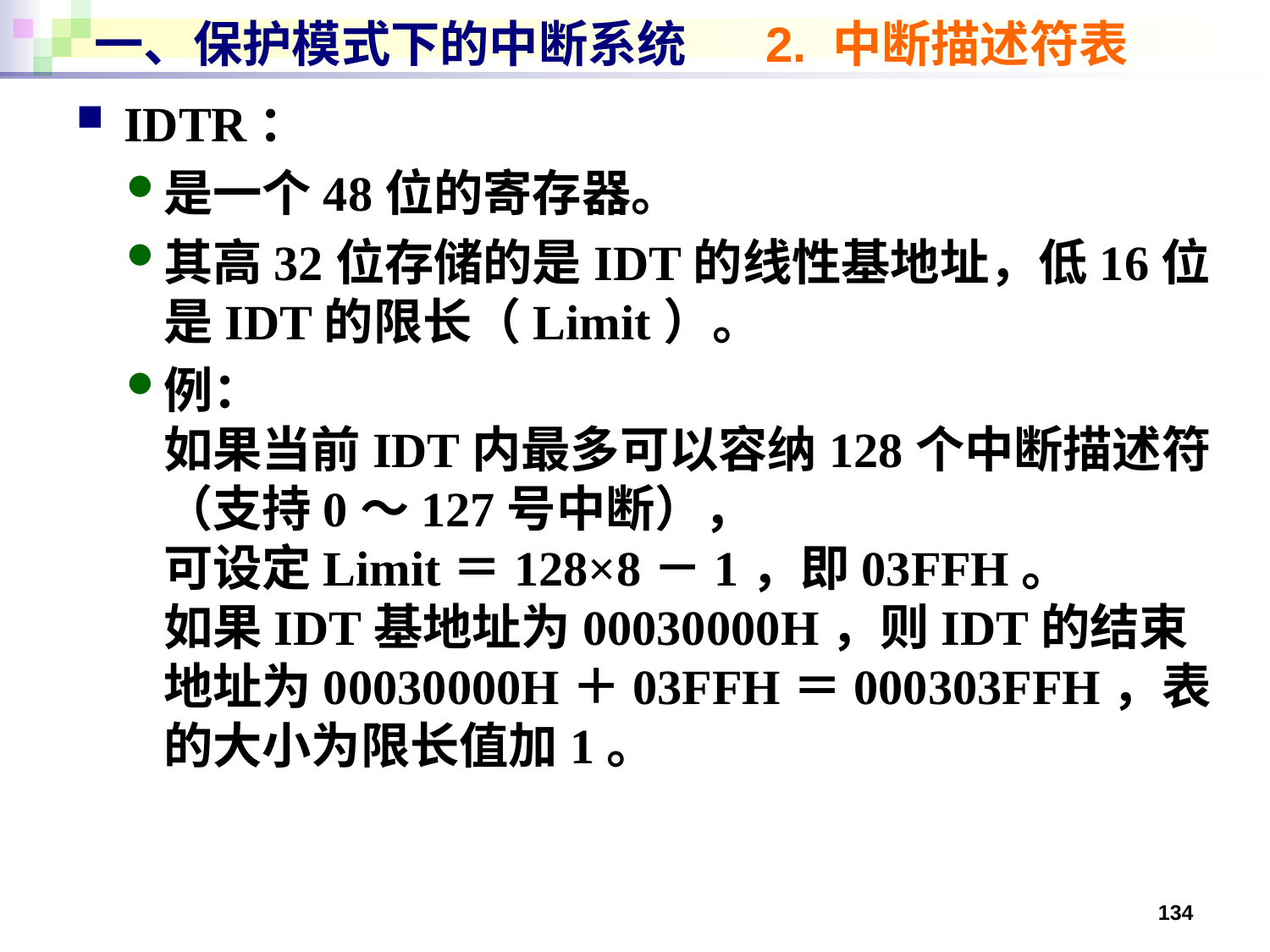

# 一、保护模式下的中断系统      2. 中断描述符表
IDTR：
是一个48位的寄存器。
其高32位存储的是IDT的线性基地址，低16位是IDT的限长（Limit）。
例：
如果当前IDT内最多可以容纳128个中断描述符（支持0～127号中断），
可设定Limit＝128×8－1，即03FFH。
如果IDT基地址为00030000H，则IDT的结束地址为00030000H＋03FFH＝000303FFH，表的大小为限长值加1。
134